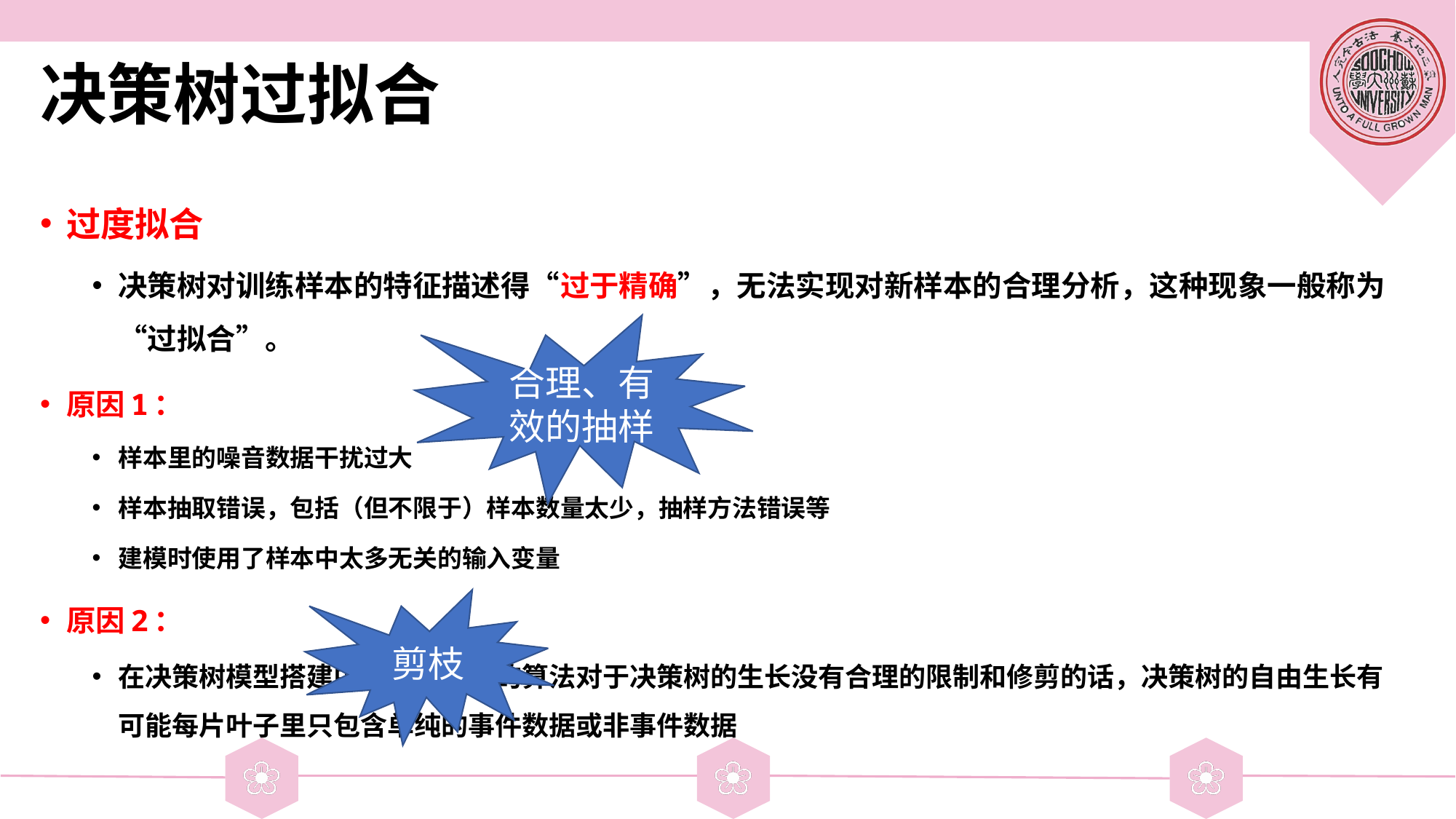

# 决策树过拟合
过度拟合
决策树对训练样本的特征描述得“过于精确”，无法实现对新样本的合理分析，这种现象一般称为“过拟合”。
原因1：
样本里的噪音数据干扰过大
样本抽取错误，包括（但不限于）样本数量太少，抽样方法错误等
建模时使用了样本中太多无关的输入变量
原因2：
在决策树模型搭建中，我们使用的算法对于决策树的生长没有合理的限制和修剪的话，决策树的自由生长有可能每片叶子里只包含单纯的事件数据或非事件数据

合理、有效的抽样
剪枝